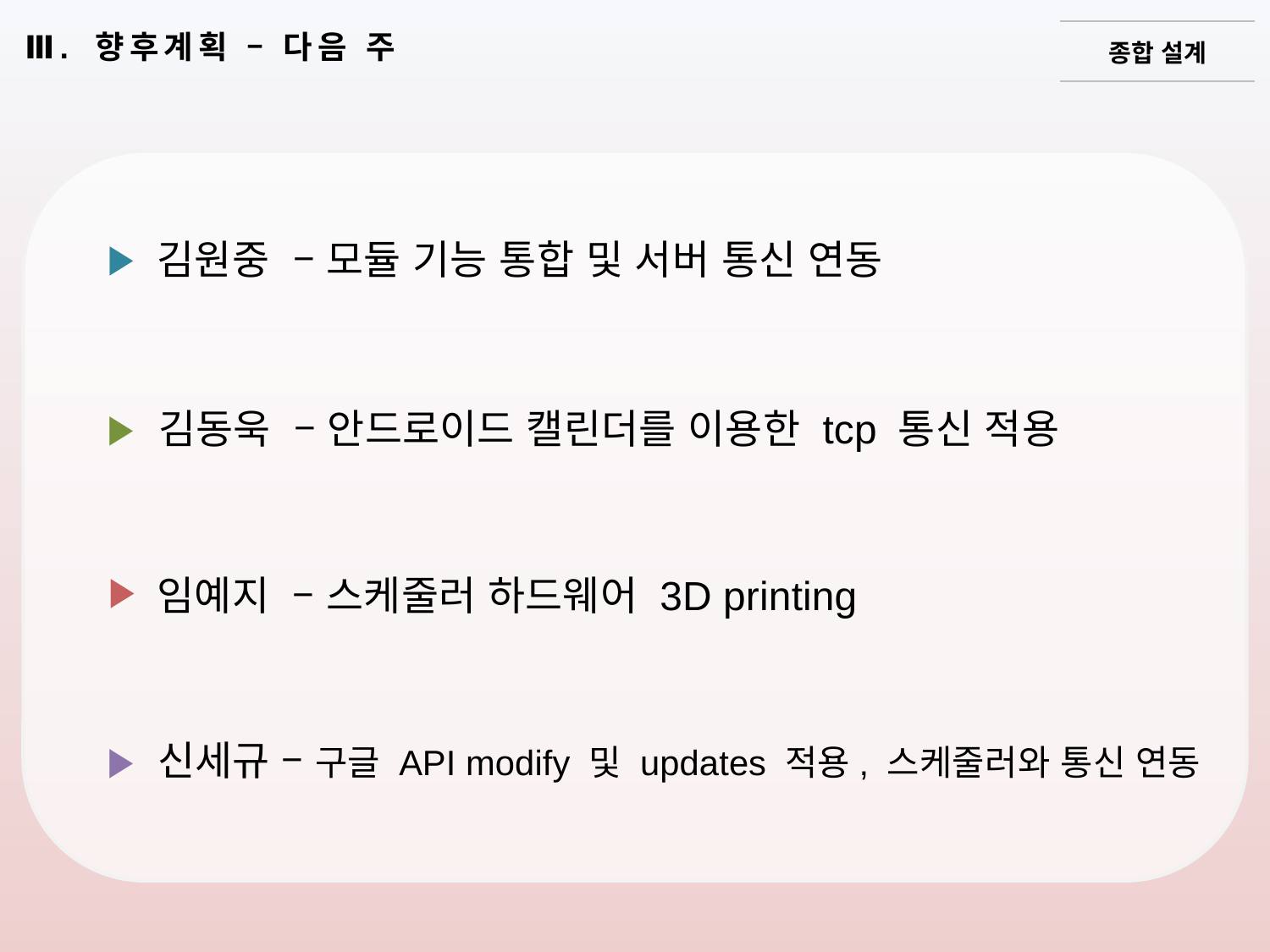

종합 설계
Ⅲ. 향후계획 – 다음 주

▶
김원중  – 모듈 기능 통합 및 서버 통신 연동
▶
김동욱  – 안드로이드 캘린더를 이용한 tcp 통신 적용
▶
임예지  – 스케줄러 하드웨어 3D printing
▶
신세규 – 구글 API modify 및 updates 적용, 스케줄러와 통신 연동